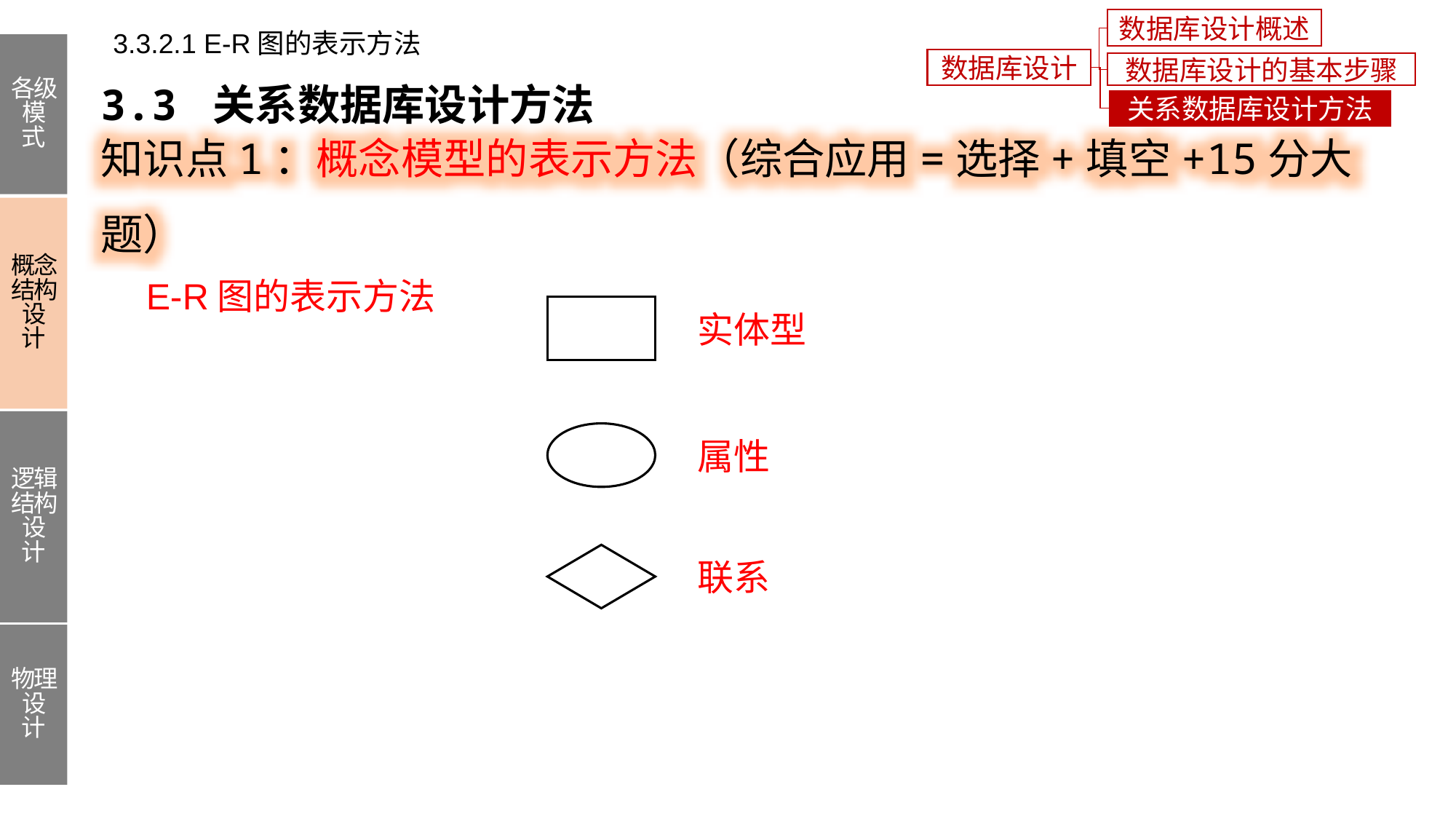

数据库设计概述
3.3.2.1 E-R图的表示方法
各级模式
概念结构设计
逻辑结构设计
物理设计
数据库设计
数据库设计的基本步骤
3.3 关系数据库设计方法
关系数据库设计方法
知识点1：概念模型的表示方法（综合应用=选择+填空+15分大题）
E-R图的表示方法

实体型

属性

联系